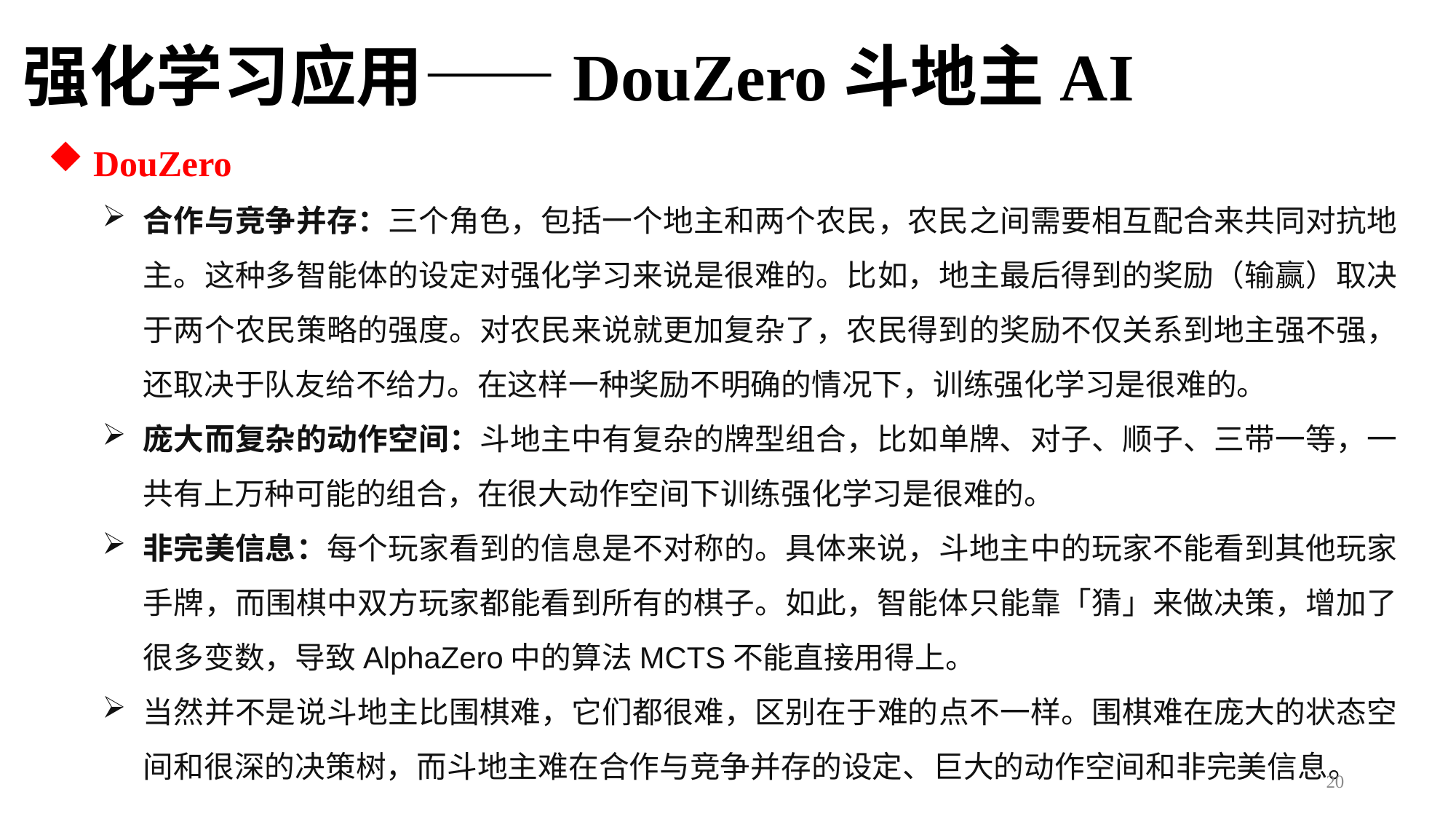

强化学习应用——DouZero斗地主AI

 DouZero
合作与竞争并存：三个角色，包括一个地主和两个农民，农民之间需要相互配合来共同对抗地主。这种多智能体的设定对强化学习来说是很难的。比如，地主最后得到的奖励（输赢）取决于两个农民策略的强度。对农民来说就更加复杂了，农民得到的奖励不仅关系到地主强不强，还取决于队友给不给力。在这样一种奖励不明确的情况下，训练强化学习是很难的。
庞大而复杂的动作空间：斗地主中有复杂的牌型组合，比如单牌、对子、顺子、三带一等，一共有上万种可能的组合，在很大动作空间下训练强化学习是很难的。
非完美信息：每个玩家看到的信息是不对称的。具体来说，斗地主中的玩家不能看到其他玩家手牌，而围棋中双方玩家都能看到所有的棋子。如此，智能体只能靠「猜」来做决策，增加了很多变数，导致AlphaZero中的算法MCTS不能直接用得上。
当然并不是说斗地主比围棋难，它们都很难，区别在于难的点不一样。围棋难在庞大的状态空间和很深的决策树，而斗地主难在合作与竞争并存的设定、巨大的动作空间和非完美信息。
20